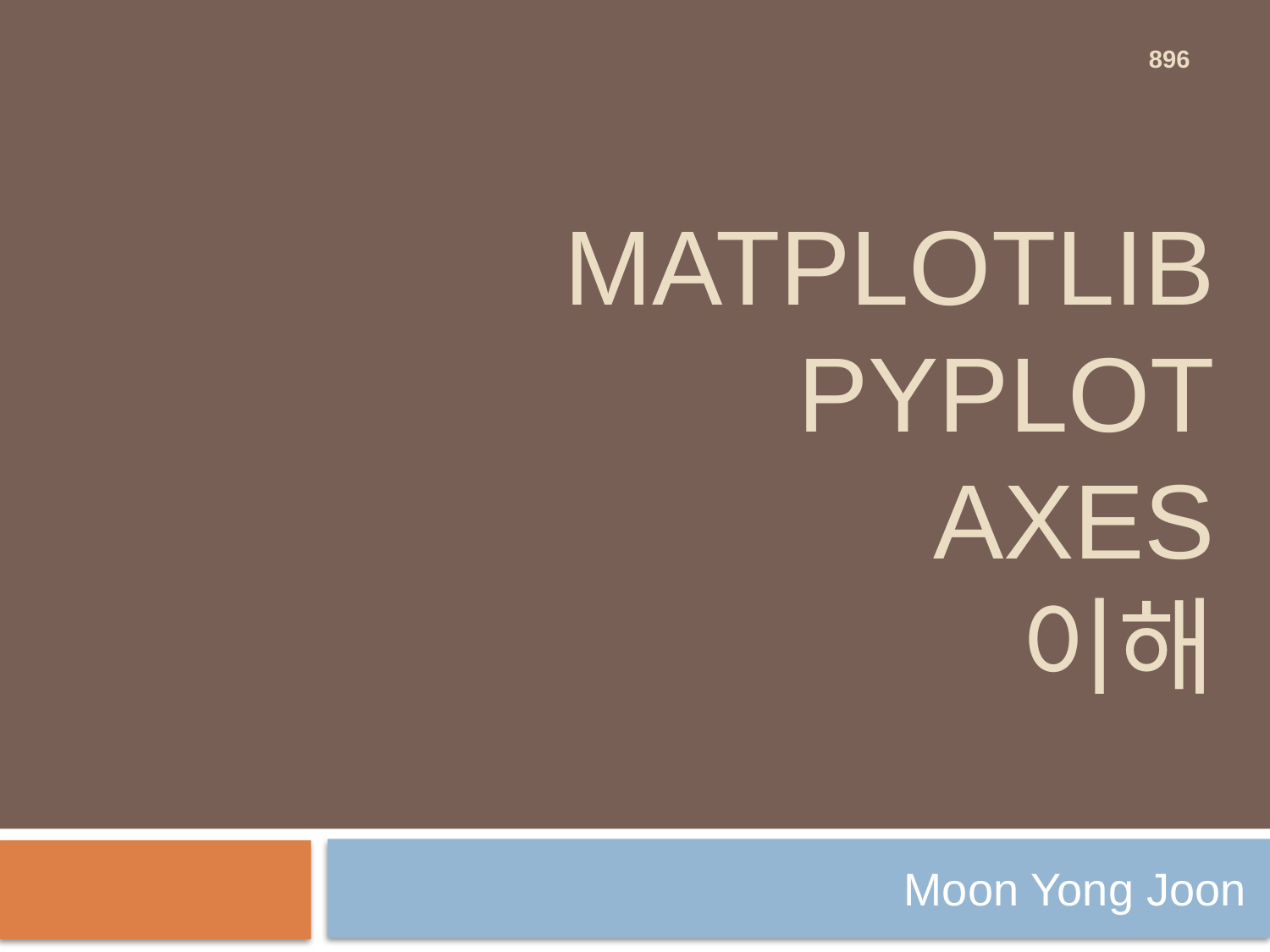

896
# MatPLOTLIB pyplot Axes 이해
Moon Yong Joon